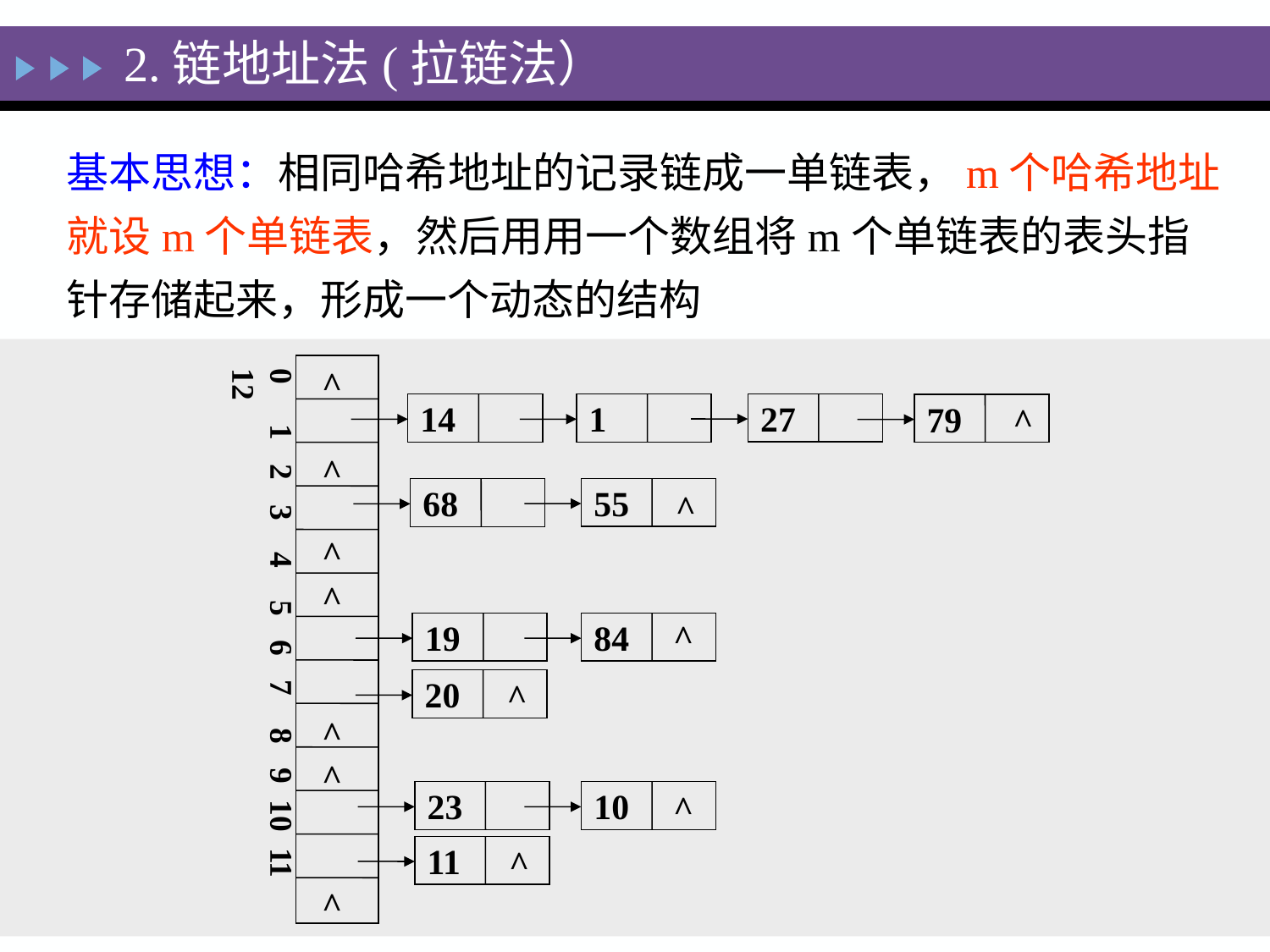

2.链地址法(拉链法）
基本思想：相同哈希地址的记录链成一单链表，m个哈希地址就设m个单链表，然后用用一个数组将m个单链表的表头指针存储起来，形成一个动态的结构

^
0     1   2   3    4    5   6   7    8   9  10  11 12
^
27

14

1

79

^
55

68

^
^
^
^
19

84

^
20

^
^
^
23

10

^
11

^